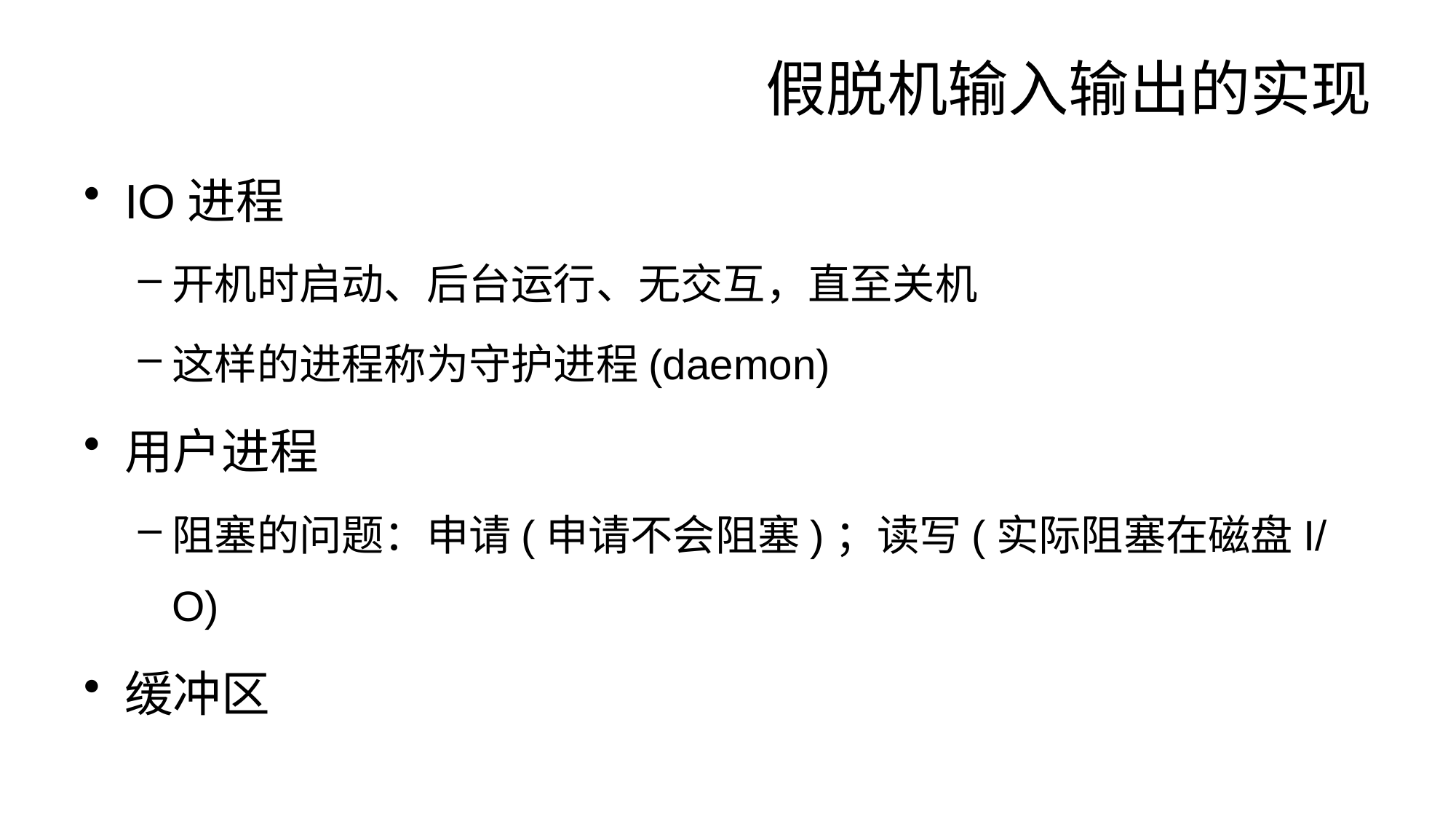

# 假脱机输入输出的实现
IO进程
开机时启动、后台运行、无交互，直至关机
这样的进程称为守护进程(daemon)
用户进程
阻塞的问题：申请(申请不会阻塞)；读写(实际阻塞在磁盘I/O)
缓冲区